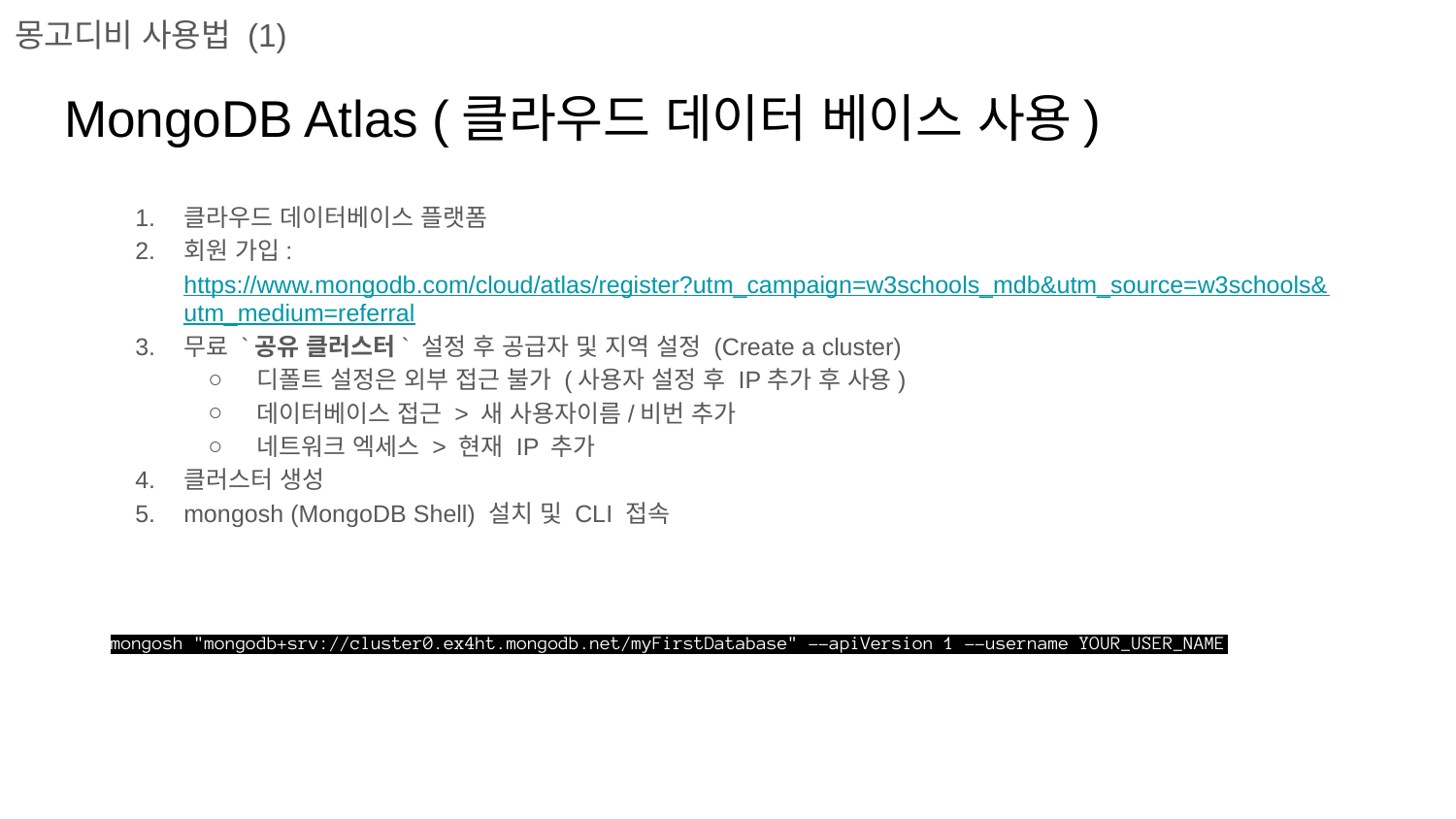

몽고디비 사용법 (1)
# MongoDB Atlas (클라우드 데이터 베이스 사용)
클라우드 데이터베이스 플랫폼
회원 가입: https://www.mongodb.com/cloud/atlas/register?utm_campaign=w3schools_mdb&utm_source=w3schools&utm_medium=referral
무료 `공유 클러스터` 설정 후 공급자 및 지역 설정 (Create a cluster)
디폴트 설정은 외부 접근 불가 (사용자 설정 후 IP추가 후 사용)
데이터베이스 접근 > 새 사용자이름/비번 추가
네트워크 엑세스 > 현재 IP 추가
클러스터 생성
mongosh (MongoDB Shell) 설치 및 CLI 접속

mongosh "mongodb+srv://cluster0.ex4ht.mongodb.net/myFirstDatabase" --apiVersion 1 --username YOUR_USER_NAME